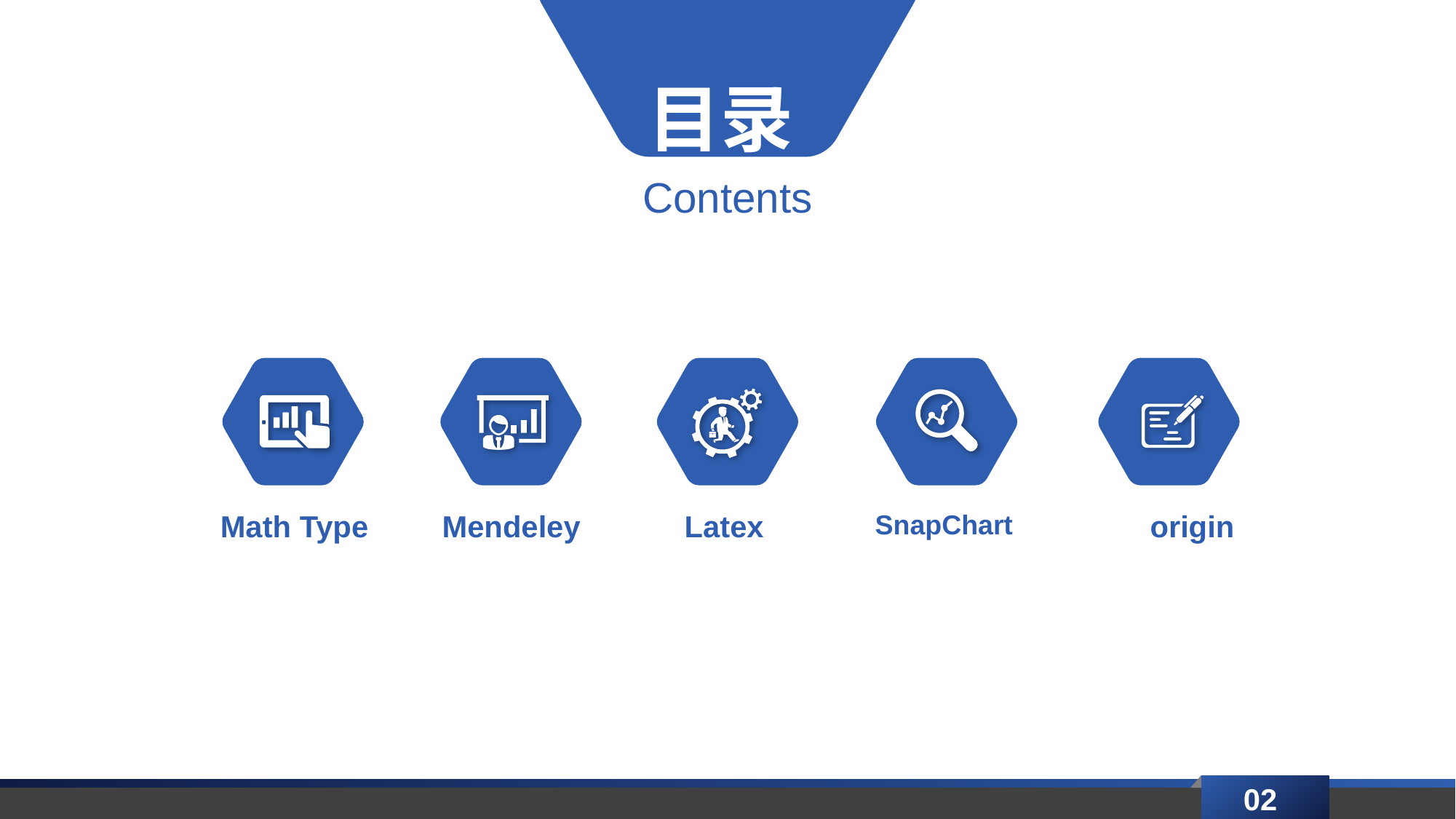

目录
Contents

Math Type
Mendeley
Latex
origin
SnapChart
02